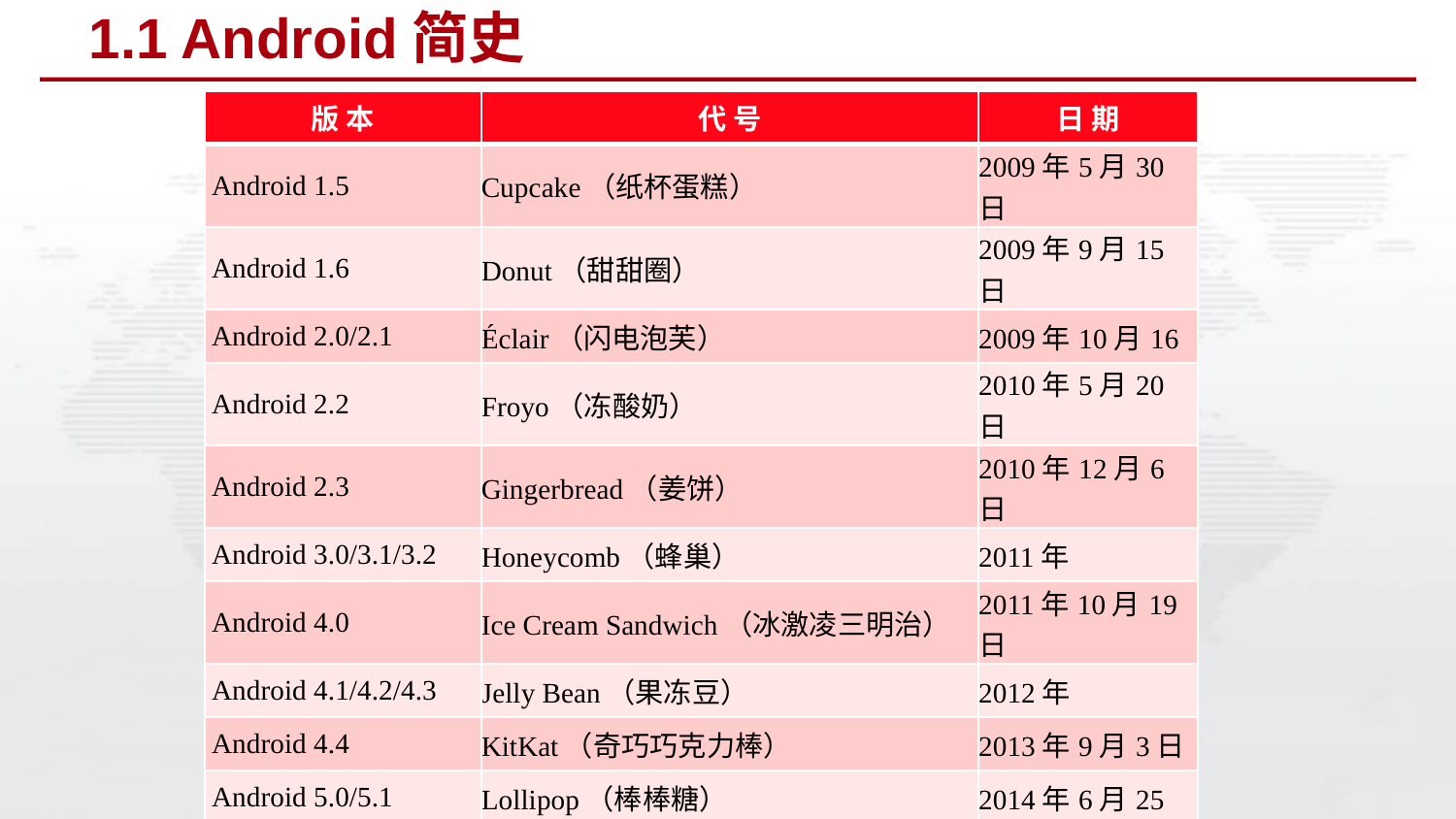

# 1.1 Android简史
| 版 本 | 代 号 | 日 期 |
| --- | --- | --- |
| Android 1.5 | Cupcake（纸杯蛋糕） | 2009年5月30日 |
| Android 1.6 | Donut（甜甜圈） | 2009年9月15日 |
| Android 2.0/2.1 | Éclair（闪电泡芙） | 2009年10月16 |
| Android 2.2 | Froyo（冻酸奶） | 2010年5月20日 |
| Android 2.3 | Gingerbread（姜饼） | 2010年12月6日 |
| Android 3.0/3.1/3.2 | Honeycomb（蜂巢） | 2011年 |
| Android 4.0 | Ice Cream Sandwich（冰激凌三明治） | 2011年10月19日 |
| Android 4.1/4.2/4.3 | Jelly Bean（果冻豆） | 2012年 |
| Android 4.4 | KitKat（奇巧巧克力棒） | 2013年9月3日 |
| Android 5.0/5.1 | Lollipop（棒棒糖） | 2014年6月25 |
| Android 6.0 | Marshmallow（棉花糖） | 2015年5月28日 |
| Android 7.0/7.1 | Nougat(牛轧糖) | 2016年5月18日 |